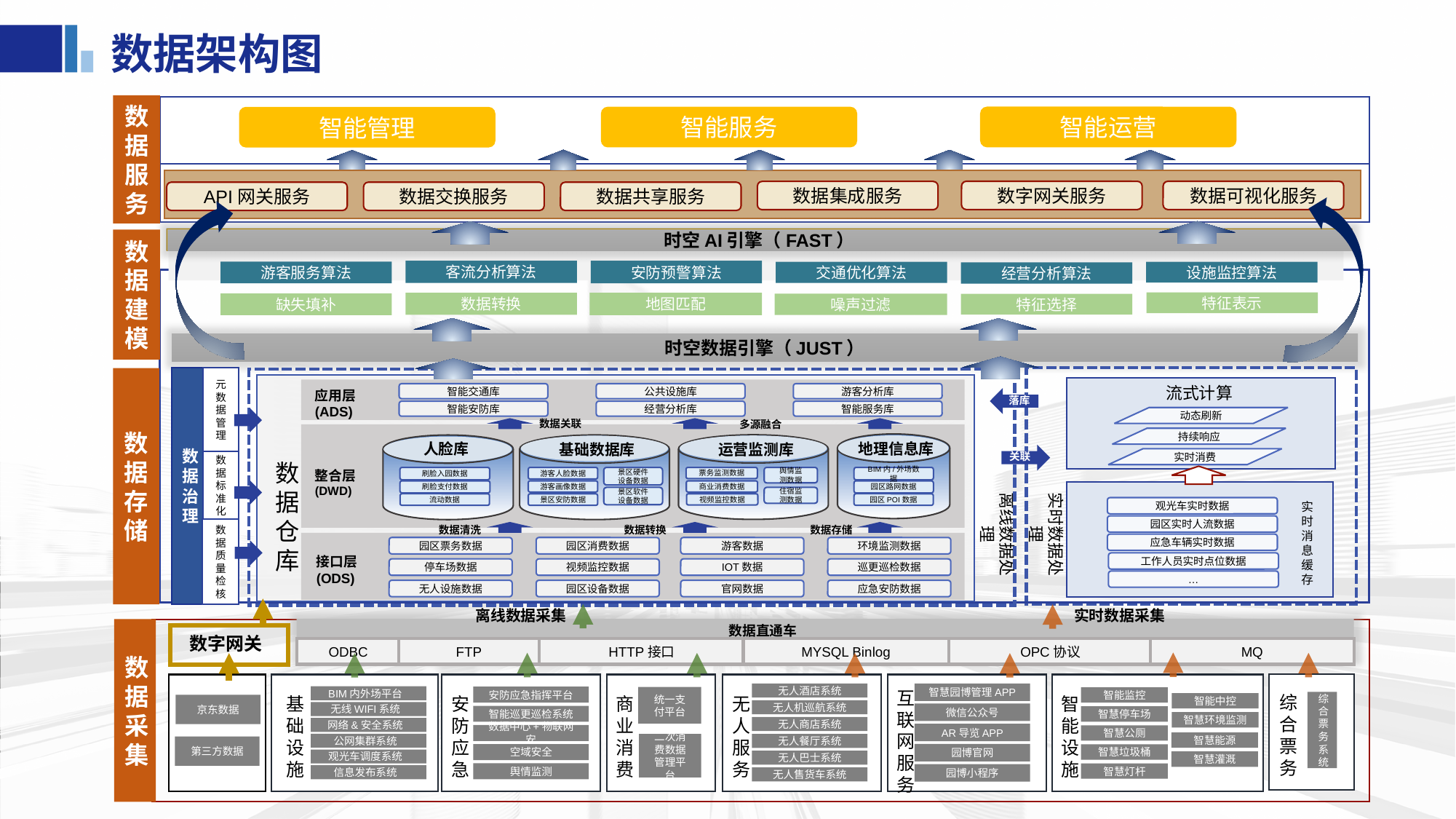

# 数据架构图
数据服务

智能运营
智能服务
智能管理

数字网关服务
数据可视化服务
数据集成服务
API网关服务
数据交换服务
数据共享服务

时空AI引擎（FAST）
数据建模

安防预警算法
客流分析算法
游客服务算法
交通优化算法
设施监控算法
经营分析算法

特征表示
地图匹配
数据转换
缺失填补
噪声过滤
特征选择

时空数据引擎（JUST）

数据治理
元数据管理
数据
存储

流式计算

应用层
(ADS)

智能交通库
公共设施库
游客分析库
落库
智能安防库
经营分析库
智能服务库

动态刷新
数据关联
多源融合

持续响应

地理信息库
人脸库
运营监测库

基础数据库

关联
实时消费
数据标准化
数据仓库
整合层
(DWD)

刷脸入园数据
游客人脸数据
景区硬件设备数据
票务监测数据
舆情监测数据
BIM内/外场数据
实时数据处理
离线数据处理

刷脸支付数据
游客画像数据
商业消费数据
园区路网数据

景区软件设备数据
住宿监测数据
流动数据
景区安防数据
视频监控数据
园区POI数据
实时消息缓存
观光车实时数据
园区实时人流数据
数据清洗
数据转换
数据存储
数据质量检核

应急车辆实时数据
园区票务数据
园区消费数据
游客数据
环境监测数据

接口层
(ODS)
工作人员实时点位数据
停车场数据
视频监控数据
IOT数据
巡更巡检数据
…
无人设施数据
园区设备数据
官网数据
应急安防数据
实时数据采集
离线数据采集
数据直通车

数据采集

数字网关
ODBC
FTP
HTTP接口
MYSQL Binlog
OPC协议
MQ

互联网服务
智慧园博管理APP
无人酒店系统
综合票务
BIM内外场平台
安防应急指挥平台
统一支付平台
智能监控
安防应急
商业消费
无人服务
智能设施
基础设施
综合票务系统
智能中控
京东数据
无人机巡航系统
无线WIFI系统
微信公众号
智能巡更巡检系统
智慧停车场
智慧环境监测
无人商店系统
网络&安全系统
AR导览APP
数据中心+物联网安
智慧公厕
智慧能源
公网集群系统
无人餐厅系统
二次消费数据管理平台
第三方数据
园博官网
空域安全
智慧垃圾桶
观光车调度系统
无人巴士系统
智慧灌溉
舆情监测
智慧灯杆
园博小程序
信息发布系统
无人售货车系统